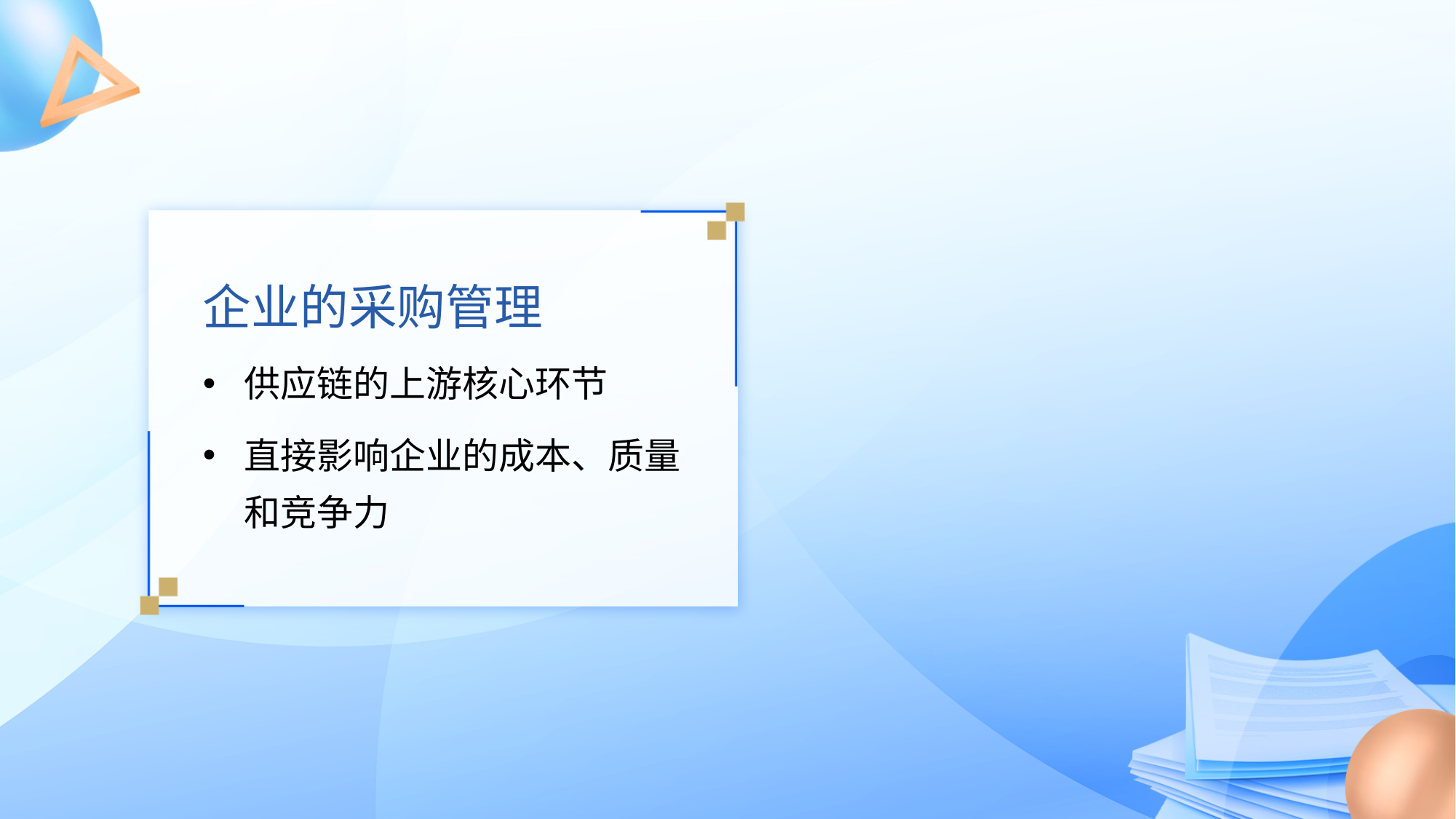

企业的采购管理
供应链的上游核心环节
直接影响企业的成本、质量和竞争力